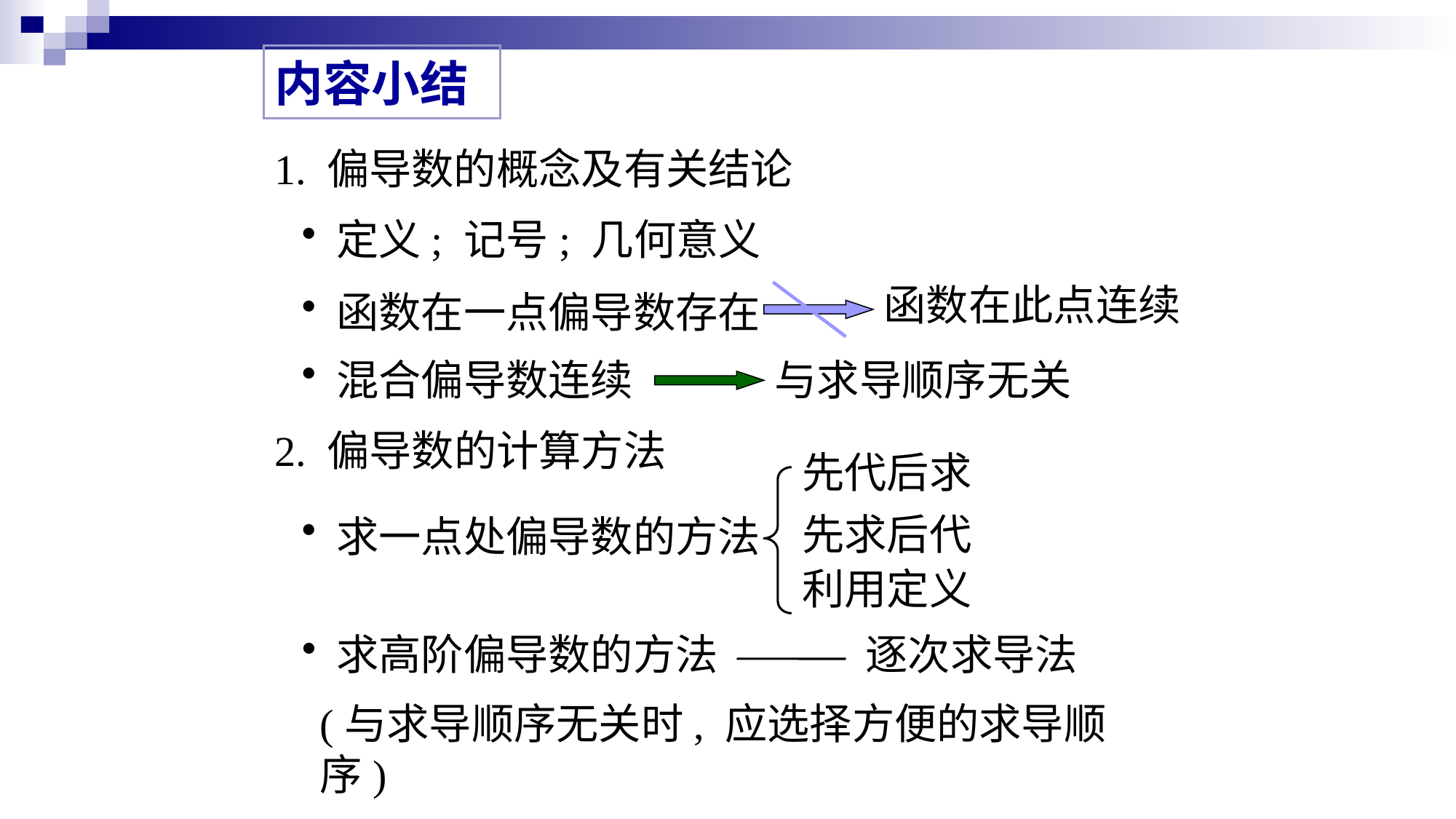

# 内容小结
1. 偏导数的概念及有关结论
 定义; 记号; 几何意义
函数在此点连续
 函数在一点偏导数存在

 混合偏导数连续
与求导顺序无关

2. 偏导数的计算方法
先代后求

先求后代
 求一点处偏导数的方法
利用定义
 求高阶偏导数的方法
逐次求导法

(与求导顺序无关时, 应选择方便的求导顺序)